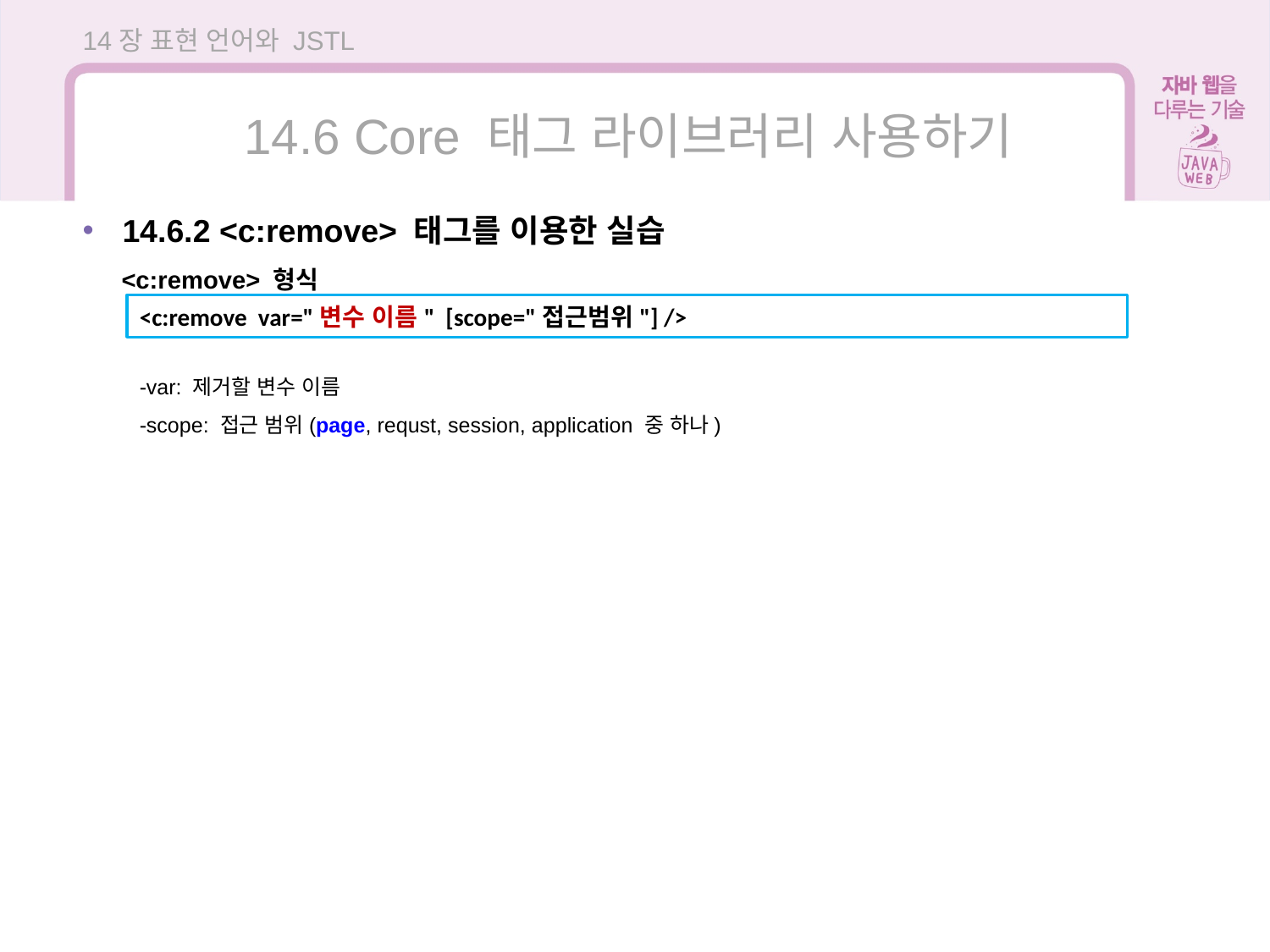

14장 표현 언어와 JSTL
14.6 Core 태그 라이브러리 사용하기
14.6.2 <c:remove> 태그를 이용한 실습
<c:remove> 형식
<c:remove  var="변수 이름"  [scope="접근범위"] />
-var: 제거할 변수 이름
-scope: 접근 범위(page, requst, session, application 중 하나)